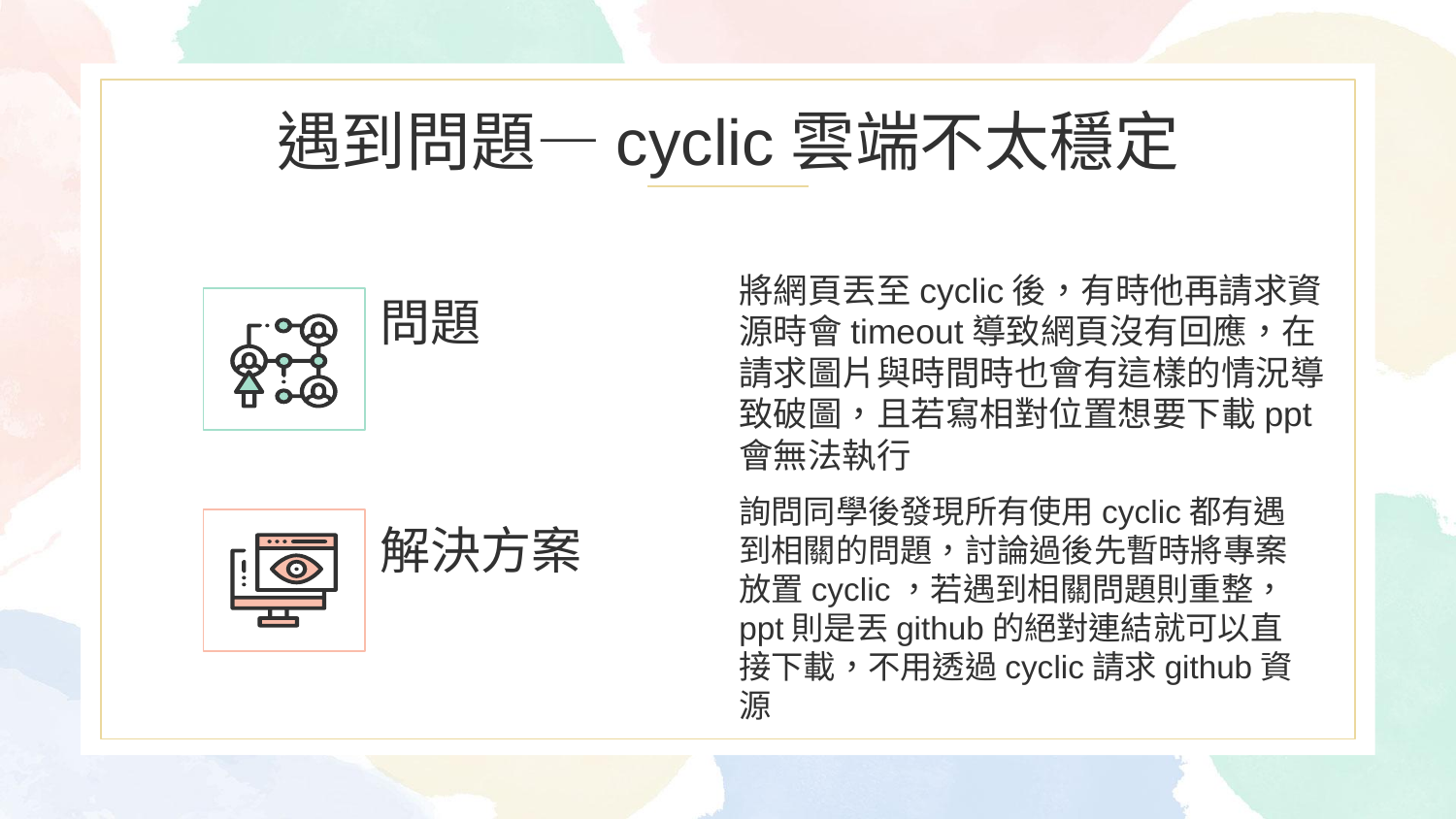

# 遇到問題—cyclic雲端不太穩定
將網頁丟至cyclic後，有時他再請求資源時會timeout導致網頁沒有回應，在請求圖片與時間時也會有這樣的情況導致破圖，且若寫相對位置想要下載ppt會無法執行
問題

解決方案

詢問同學後發現所有使用cyclic都有遇到相關的問題，討論過後先暫時將專案放置cyclic，若遇到相關問題則重整，ppt則是丟github的絕對連結就可以直接下載，不用透過cyclic請求github資源